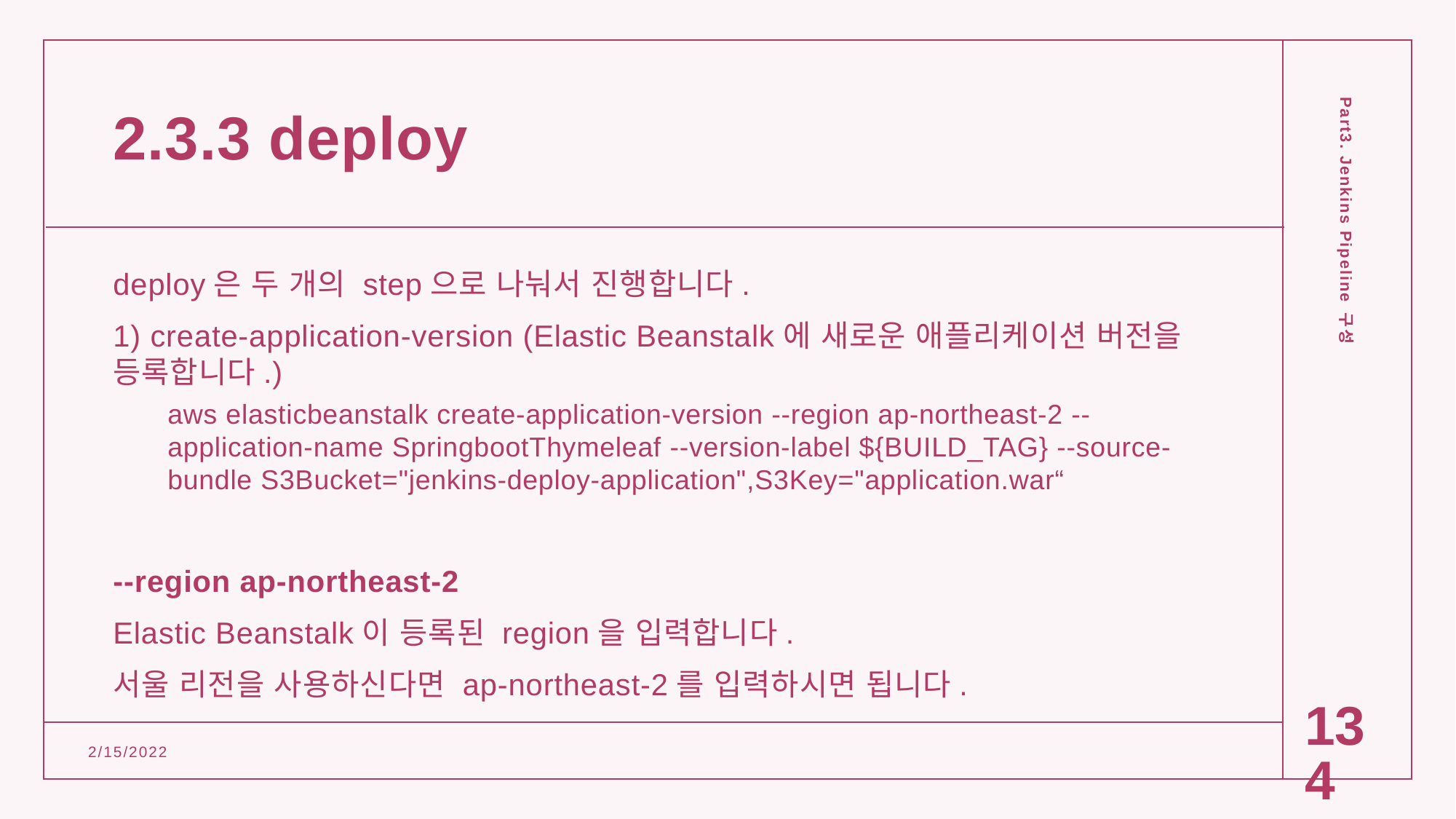

# 2.3.3 deploy
deploy은 두 개의 step으로 나눠서 진행합니다.
1) create-application-version (Elastic Beanstalk에 새로운 애플리케이션 버전을 등록합니다.)
aws elasticbeanstalk create-application-version --region ap-northeast-2 --application-name SpringbootThymeleaf --version-label ${BUILD_TAG} --source-bundle S3Bucket="jenkins-deploy-application",S3Key="application.war“

--region ap-northeast-2
Elastic Beanstalk이 등록된 region을 입력합니다.
서울 리전을 사용하신다면 ap-northeast-2를 입력하시면 됩니다.
Part3. Jenkins Pipeline 구성
134
2/15/2022